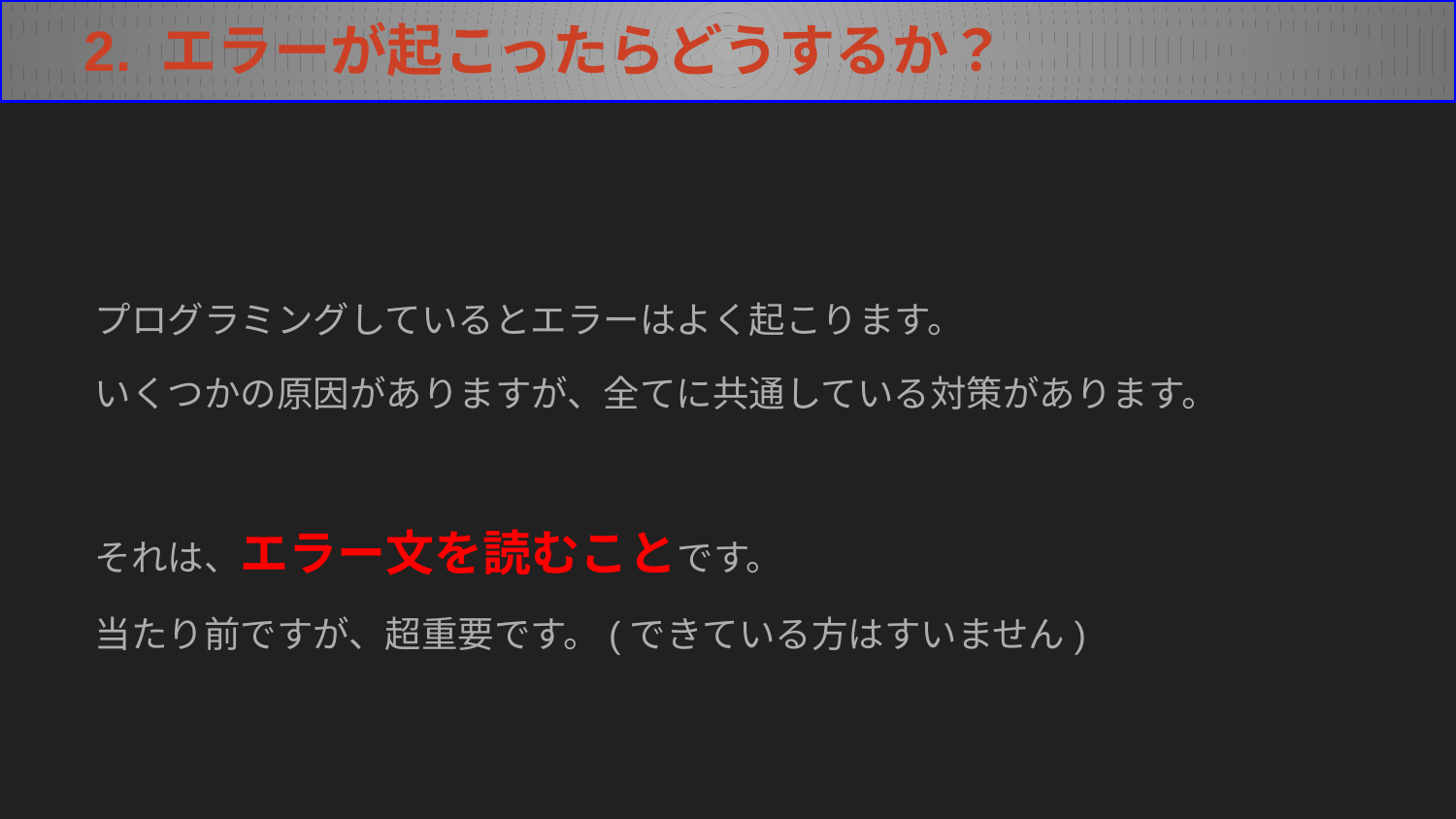

2. エラーが起こったらどうするか？

　プログラミングしているとエラーはよく起こります。
　いくつかの原因がありますが、全てに共通している対策があります。

　それは、エラー文を読むことです。
　当たり前ですが、超重要です。(できている方はすいません)